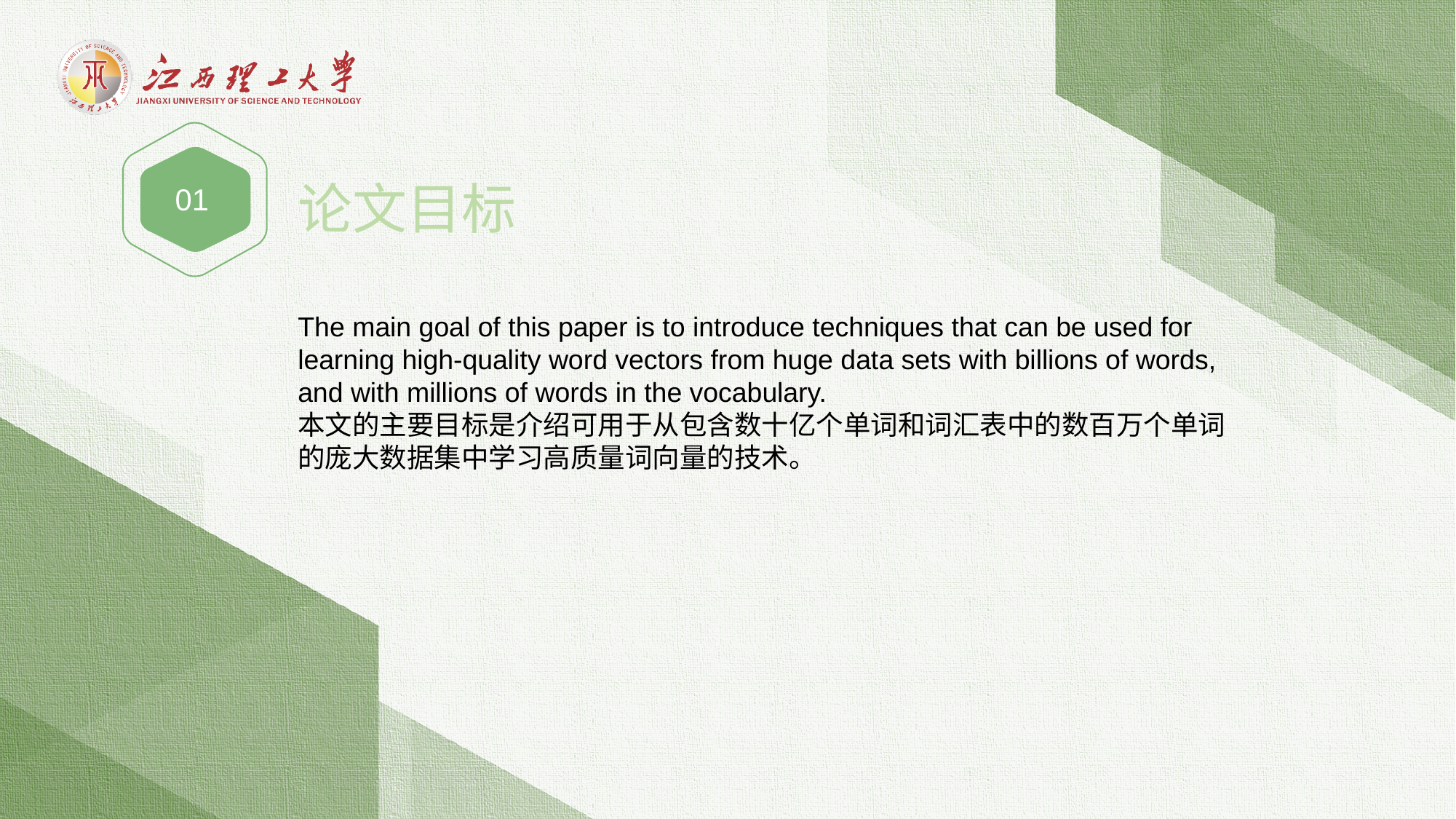

01
论文目标
The main goal of this paper is to introduce techniques that can be used for learning high-quality word vectors from huge data sets with billions of words, and with millions of words in the vocabulary.
本文的主要目标是介绍可用于从包含数十亿个单词和词汇表中的数百万个单词的庞大数据集中学习高质量词向量的技术。